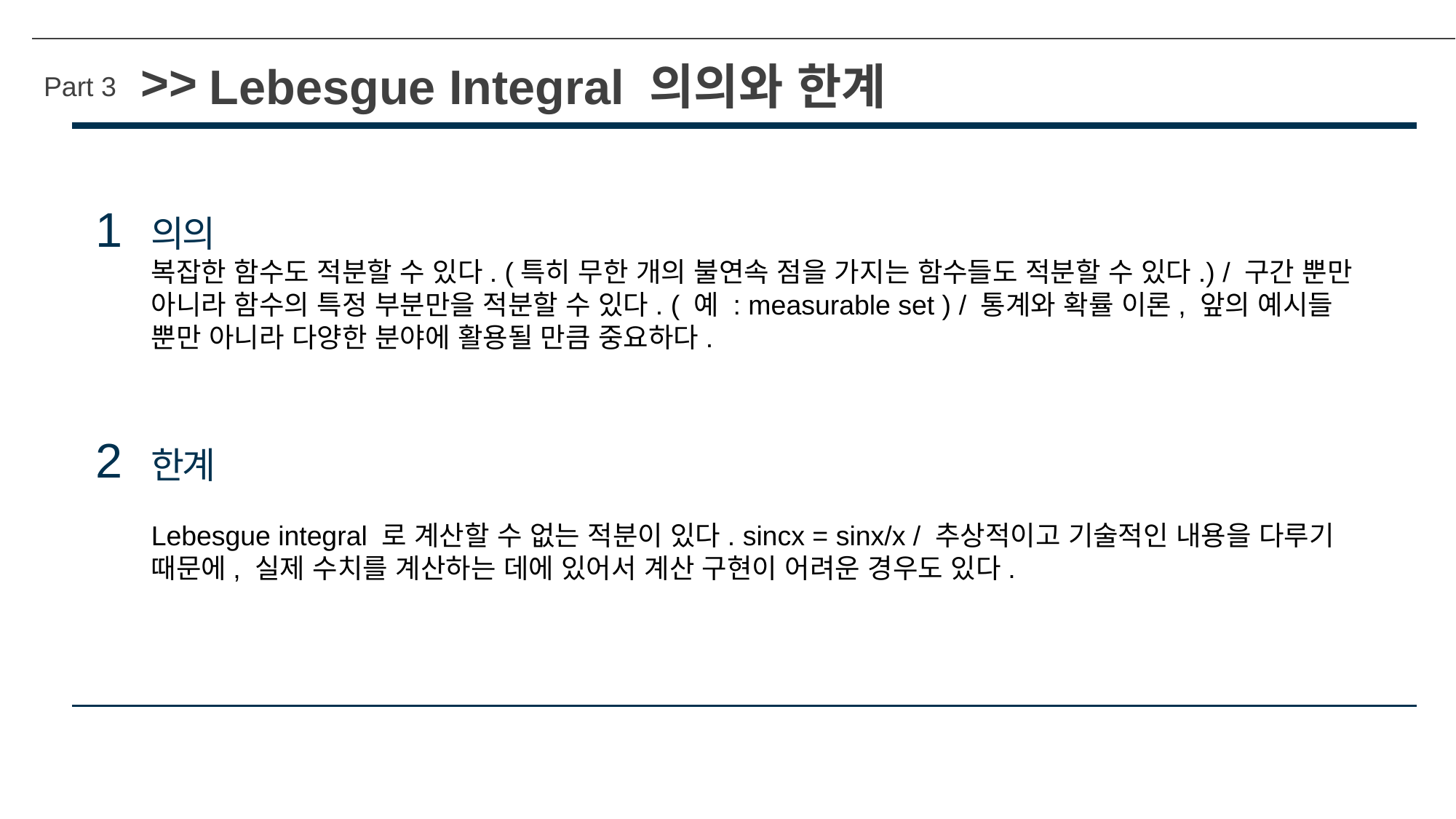

>>
Lebesgue Integral 의의와 한계
Part 3
1
의의
복잡한 함수도 적분할 수 있다. (특히 무한 개의 불연속 점을 가지는 함수들도 적분할 수 있다.) / 구간 뿐만 아니라 함수의 특정 부분만을 적분할 수 있다. ( 예 : measurable set ) / 통계와 확률 이론, 앞의 예시들 뿐만 아니라 다양한 분야에 활용될 만큼 중요하다.
2
한계

Lebesgue integral 로 계산할 수 없는 적분이 있다. sincx = sinx/x / 추상적이고 기술적인 내용을 다루기 때문에, 실제 수치를 계산하는 데에 있어서 계산 구현이 어려운 경우도 있다.